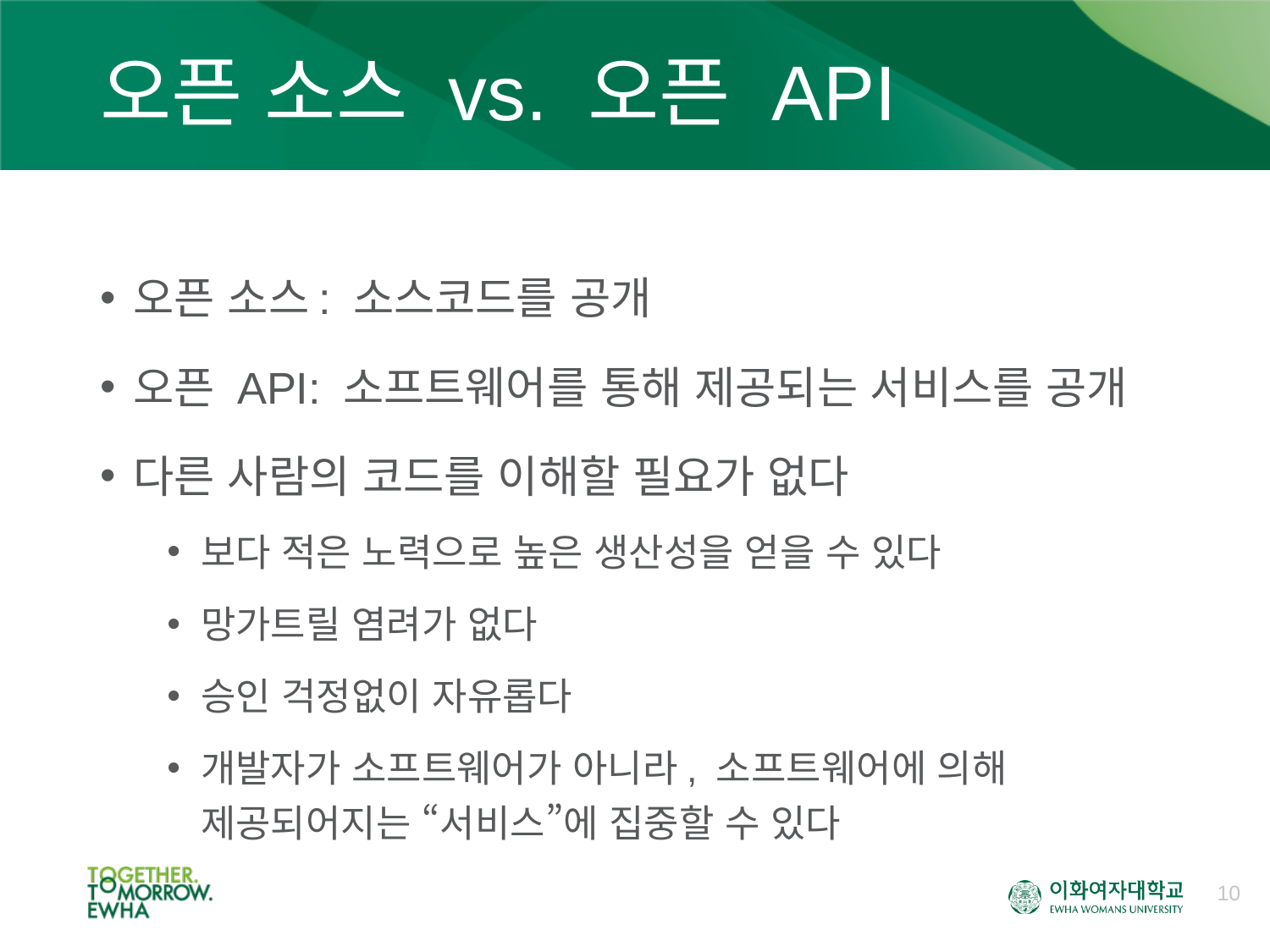

# 오픈 소스 vs. 오픈 API
오픈 소스: 소스코드를 공개
오픈 API: 소프트웨어를 통해 제공되는 서비스를 공개
다른 사람의 코드를 이해할 필요가 없다
보다 적은 노력으로 높은 생산성을 얻을 수 있다
망가트릴 염려가 없다
승인 걱정없이 자유롭다
개발자가 소프트웨어가 아니라, 소프트웨어에 의해 제공되어지는 “서비스”에 집중할 수 있다

10